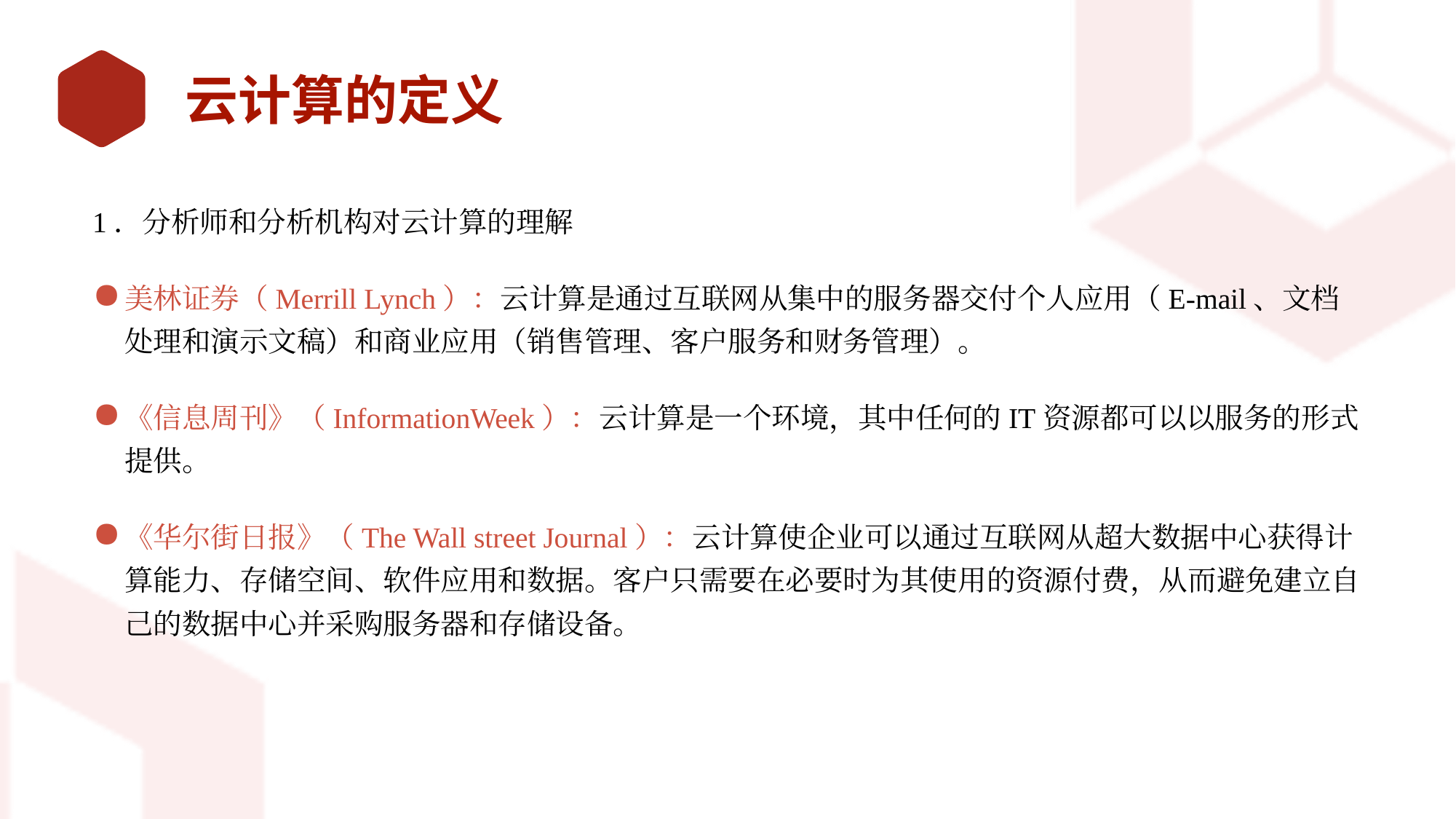

# 云计算的定义
1．分析师和分析机构对云计算的理解
美林证券（Merrill Lynch）：云计算是通过互联网从集中的服务器交付个人应用（E-mail、文档处理和演示文稿）和商业应用（销售管理、客户服务和财务管理）。
《信息周刊》（InformationWeek）：云计算是一个环境，其中任何的IT资源都可以以服务的形式提供。
《华尔街日报》（The Wall street Journal）：云计算使企业可以通过互联网从超大数据中心获得计算能力、存储空间、软件应用和数据。客户只需要在必要时为其使用的资源付费，从而避免建立自己的数据中心并采购服务器和存储设备。